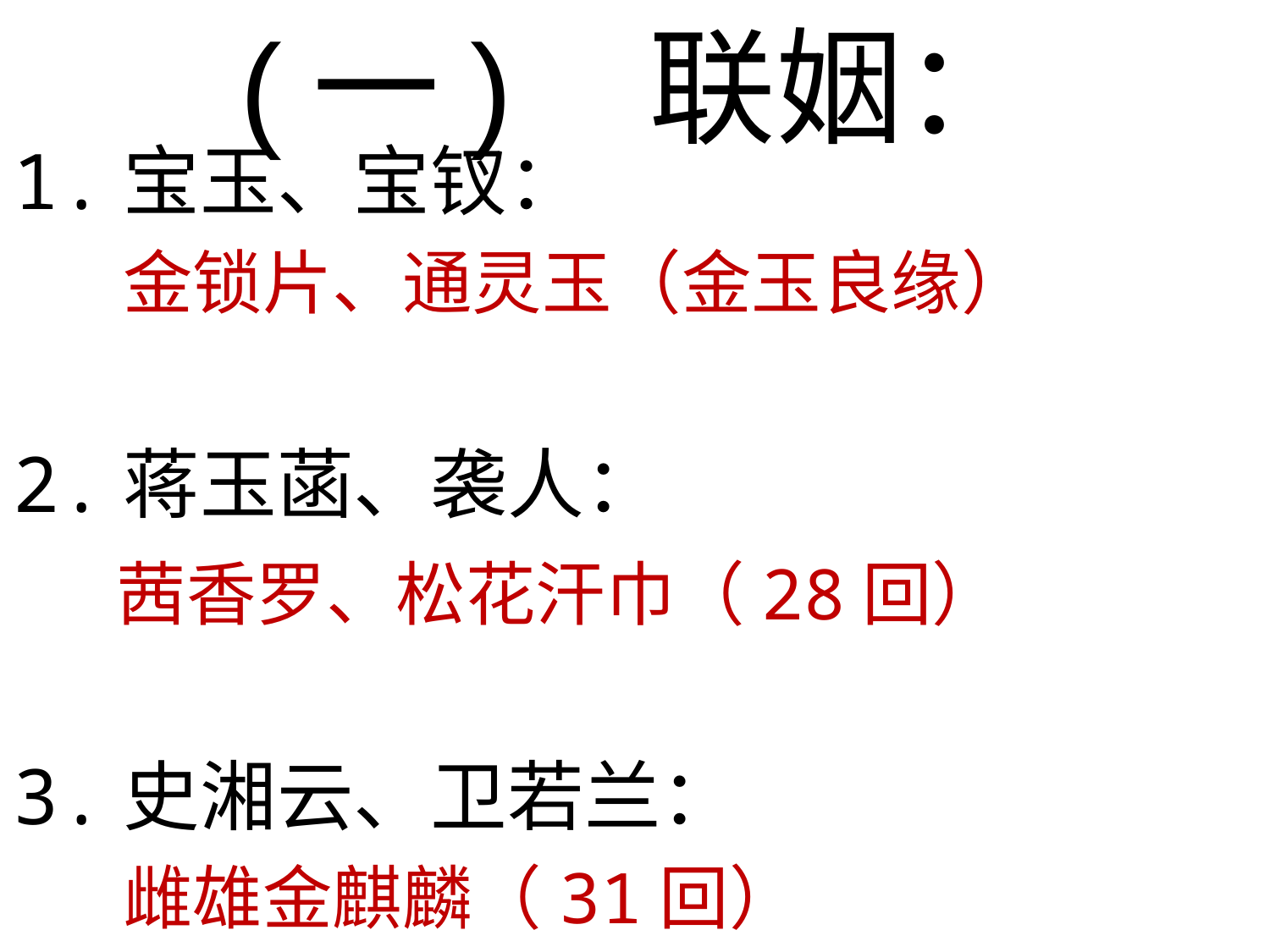

# (一)   联姻：
1.宝玉、宝钗：
      金锁片、通灵玉（金玉良缘）

2.蒋玉菡、袭人：
     茜香罗、松花汗巾（28回）

3.史湘云、卫若兰：
      雌雄金麒麟（31回）